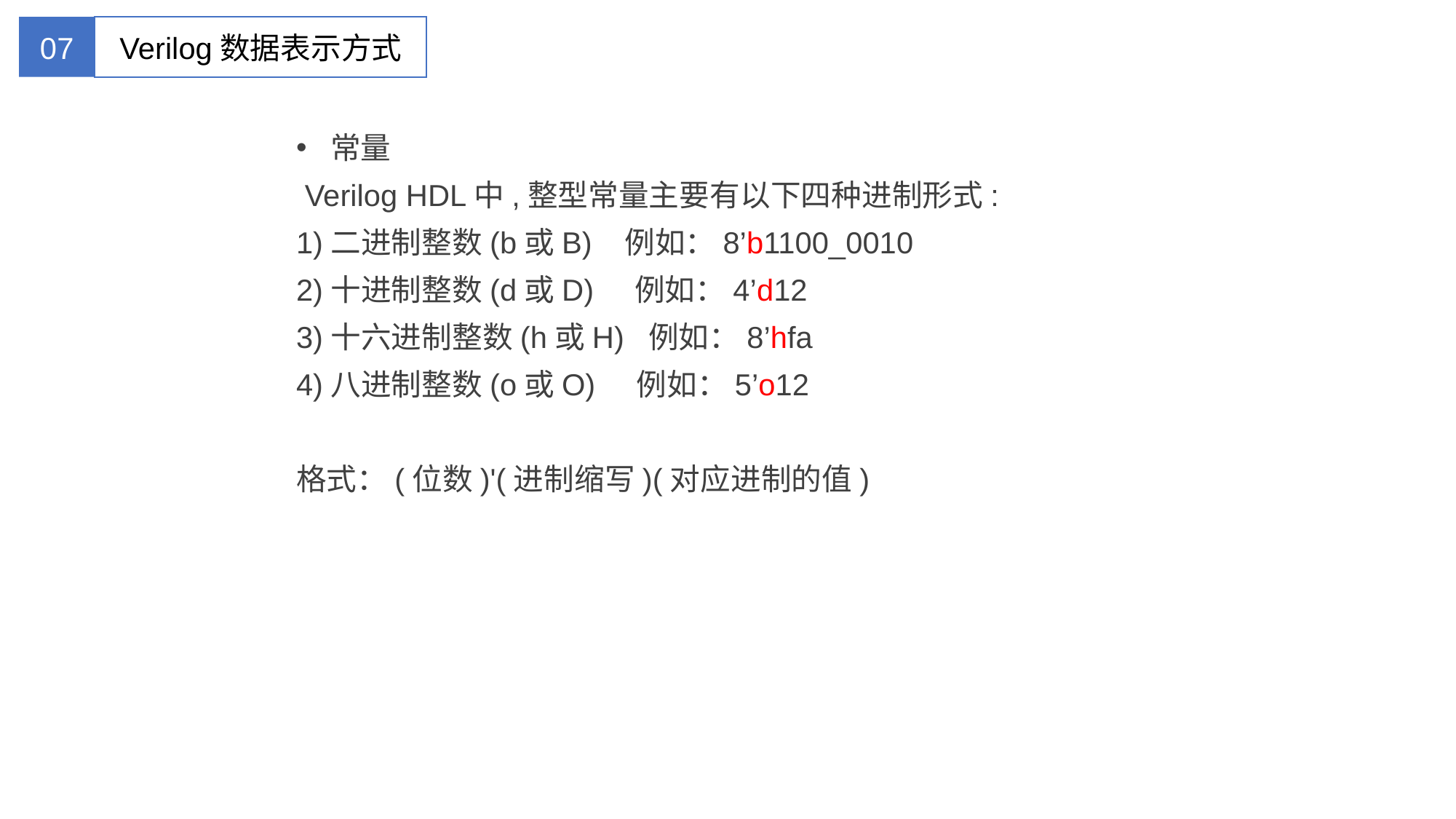

07

Verilog数据表示方式
常量
 Verilog HDL中,整型常量主要有以下四种进制形式:
1)二进制整数(b或B)   例如：8’b1100_0010
2)十进制整数(d或D)    例如：4’d12
3)十六进制整数(h或H)  例如：8’hfa
4)八进制整数(o或O)    例如：5’o12

格式：(位数)'(进制缩写)(对应进制的值)